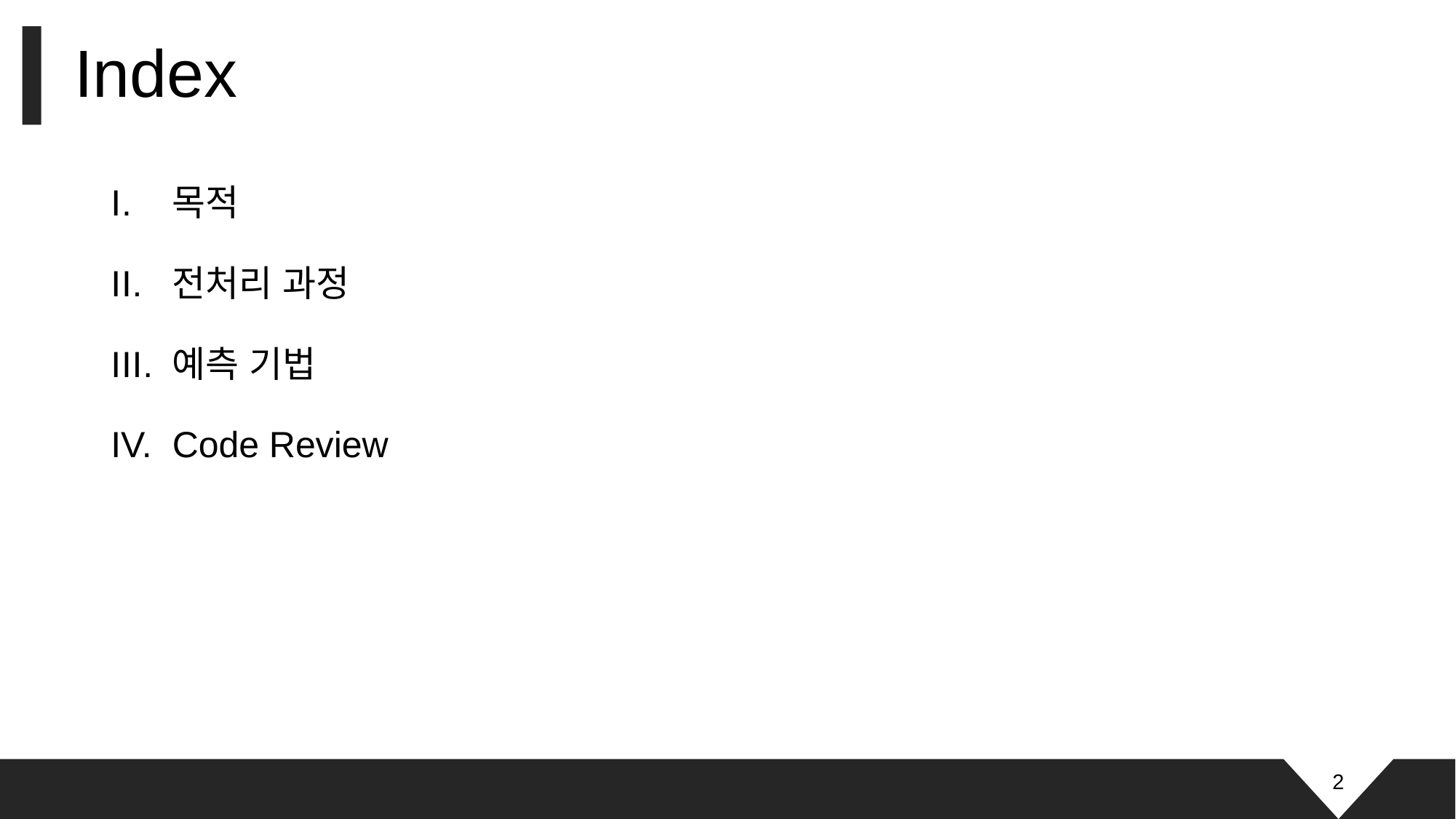

# Index
목적
전처리 과정
예측 기법
Code Review

2